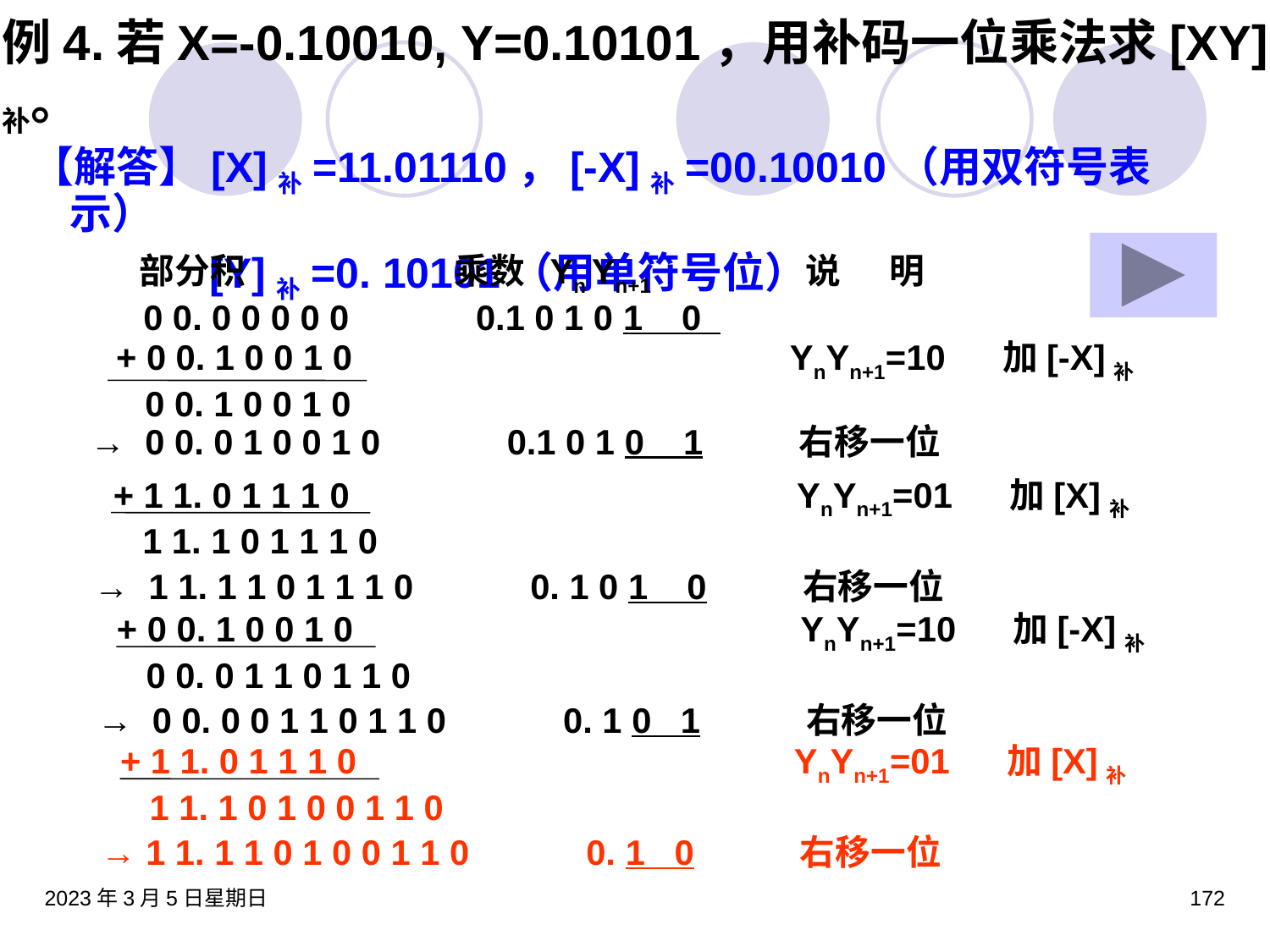

# 例4.若X=-0.10010, Y=0.10101，用补码一位乘法求[XY]补。
【解答】[X]补=11.01110，[-X]补=00.10010（用双符号表示）
               [Y]补=0. 10101（用单符号位）

             部分积                          乘数  Yn Yn+1               说      明
            0 0. 0 0 0 0 0             0.1 0 1 0 1    0
         + 0 0. 1 0 0 1 0                                             YnYn+1=10     加[-X]补
            0 0. 1 0 0 1 0

      →  0 0. 0 1 0 0 1 0             0.1 0 1 0    1         右移一位
        + 1 1. 0 1 1 1 0                                              YnYn+1=01     加[X]补
           1 1. 1 0 1 1 1 0
      →  1 1. 1 1 0 1 1 1 0            0. 1 0 1    0         右移一位

        + 0 0. 1 0 0 1 0                                              YnYn+1=10     加[-X]补
           0 0. 0 1 1 0 1 1 0
      →  0 0. 0 0 1 1 0 1 1 0            0. 1 0   1          右移一位

        + 1 1. 0 1 1 1 0                                             YnYn+1=01     加[X]补
           1 1. 1 0 1 0 0 1 1 0
      → 1 1. 1 1 0 1 0 0 1 1 0            0. 1   0          右移一位

2023年3月5日星期日
172